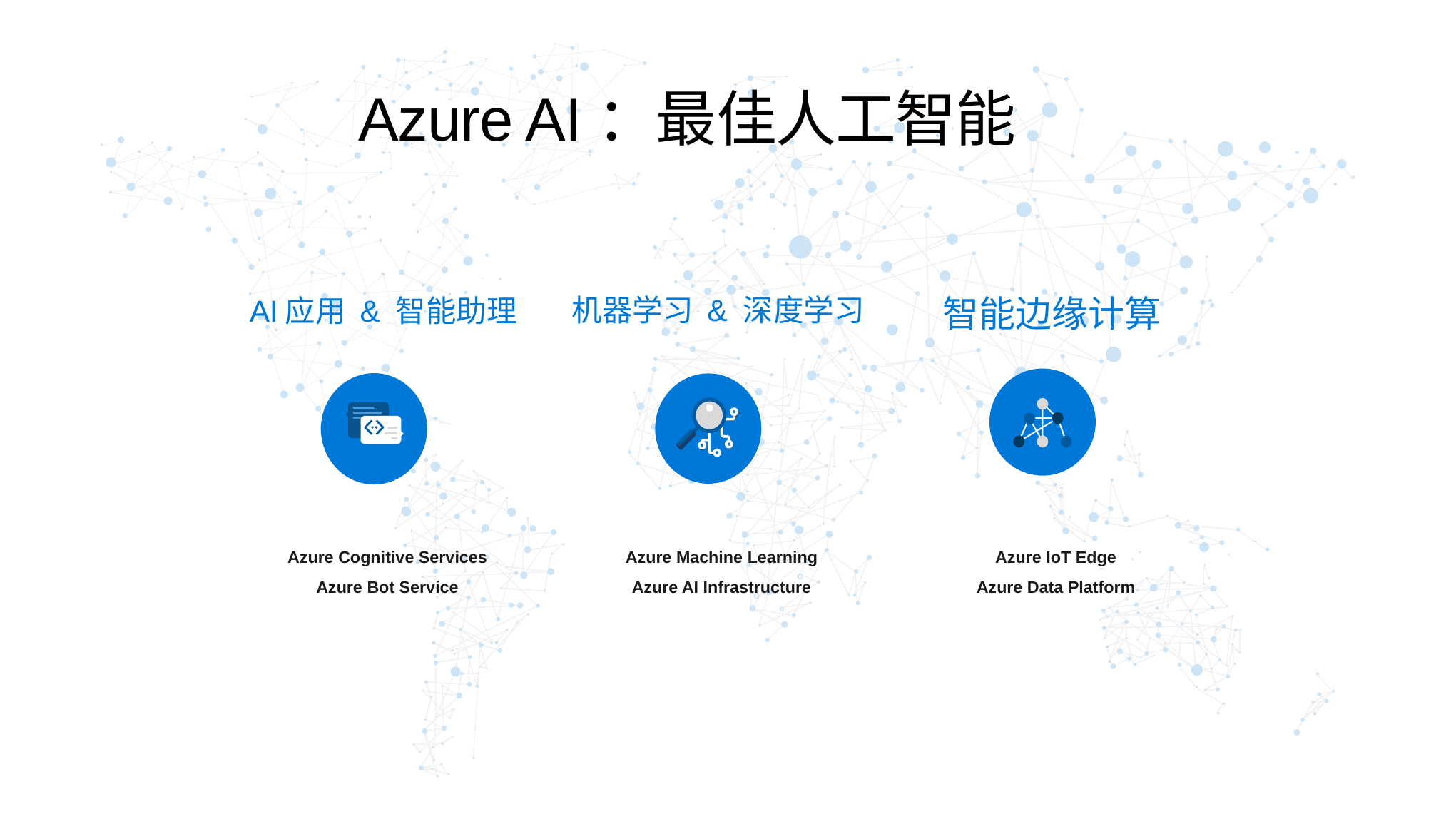

Azure AI：最佳人工智能
机器学习 & 深度学习
智能边缘计算
AI应用 & 智能助理

Azure Cognitive Services
Azure Bot Service
Azure Machine Learning
Azure AI Infrastructure
Azure IoT Edge
Azure Data Platform